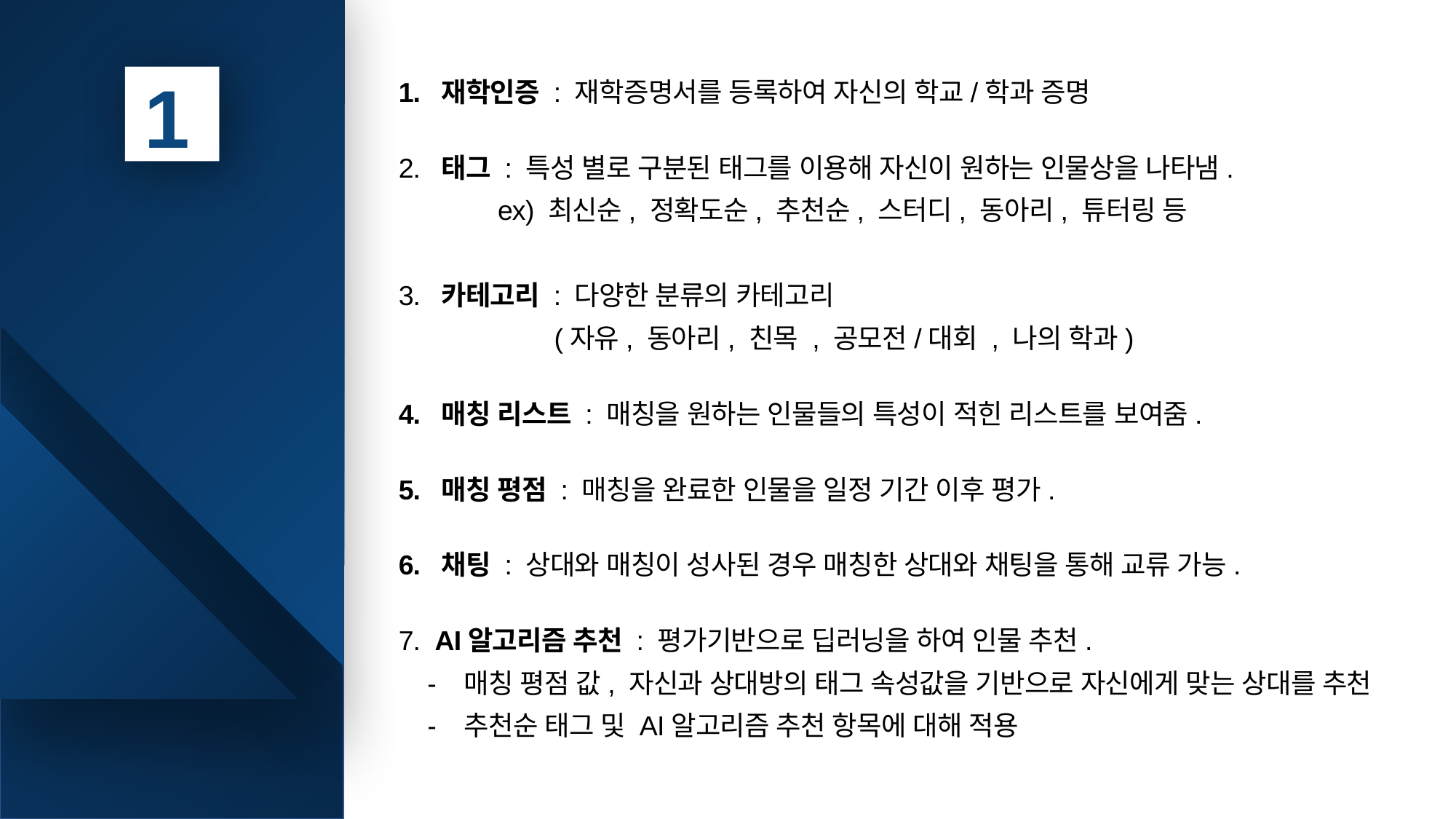

1.  재학인증 : 재학증명서를 등록하여 자신의 학교/학과 증명

2.  태그 : 특성 별로 구분된 태그를 이용해 자신이 원하는 인물상을 나타냄.
              ex) 최신순, 정확도순, 추천순, 스터디, 동아리, 튜터링 등

3.  카테고리 : 다양한 분류의 카테고리
                      (자유, 동아리, 친목 , 공모전/대회 , 나의 학과)

4.  매칭 리스트 : 매칭을 원하는 인물들의 특성이 적힌 리스트를 보여줌.

5.  매칭 평점 : 매칭을 완료한 인물을 일정 기간 이후 평가.

6.  채팅 : 상대와 매칭이 성사된 경우 매칭한 상대와 채팅을 통해 교류 가능.

7.  AI알고리즘 추천 : 평가기반으로 딥러닝을 하여 인물 추천.
    -   매칭 평점 값, 자신과 상대방의 태그 속성값을 기반으로 자신에게 맞는 상대를 추천
    -   추천순 태그 및 AI알고리즘 추천 항목에 대해 적용

1
프로젝트
개요
프로젝트 주요내용